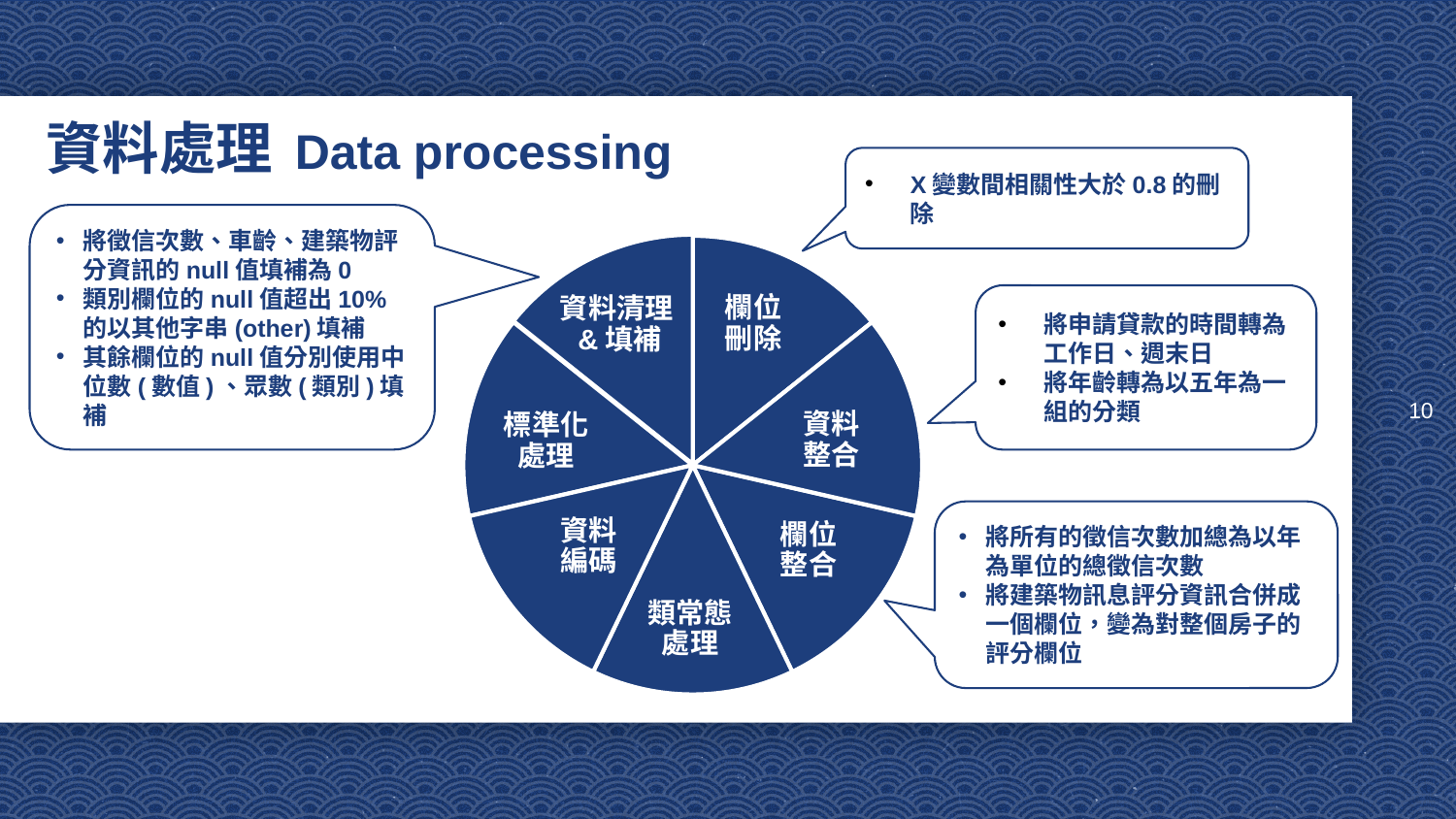

10
# 資料處理 Data processing
X變數間相關性大於0.8的刪除
將徵信次數、車齡、建築物評分資訊的null值填補為0
類別欄位的null值超出10%的以其他字串(other)填補
其餘欄位的null值分別使用中位數(數值)、眾數(類別)填補

欄位
刪除
資料清理&填補
資料整合
標準化處理
資料編碼
欄位
整合
類常態處理
將申請貸款的時間轉為工作日、週末日
將年齡轉為以五年為一組的分類
將所有的徵信次數加總為以年為單位的總徵信次數
將建築物訊息評分資訊合併成一個欄位，變為對整個房子的評分欄位